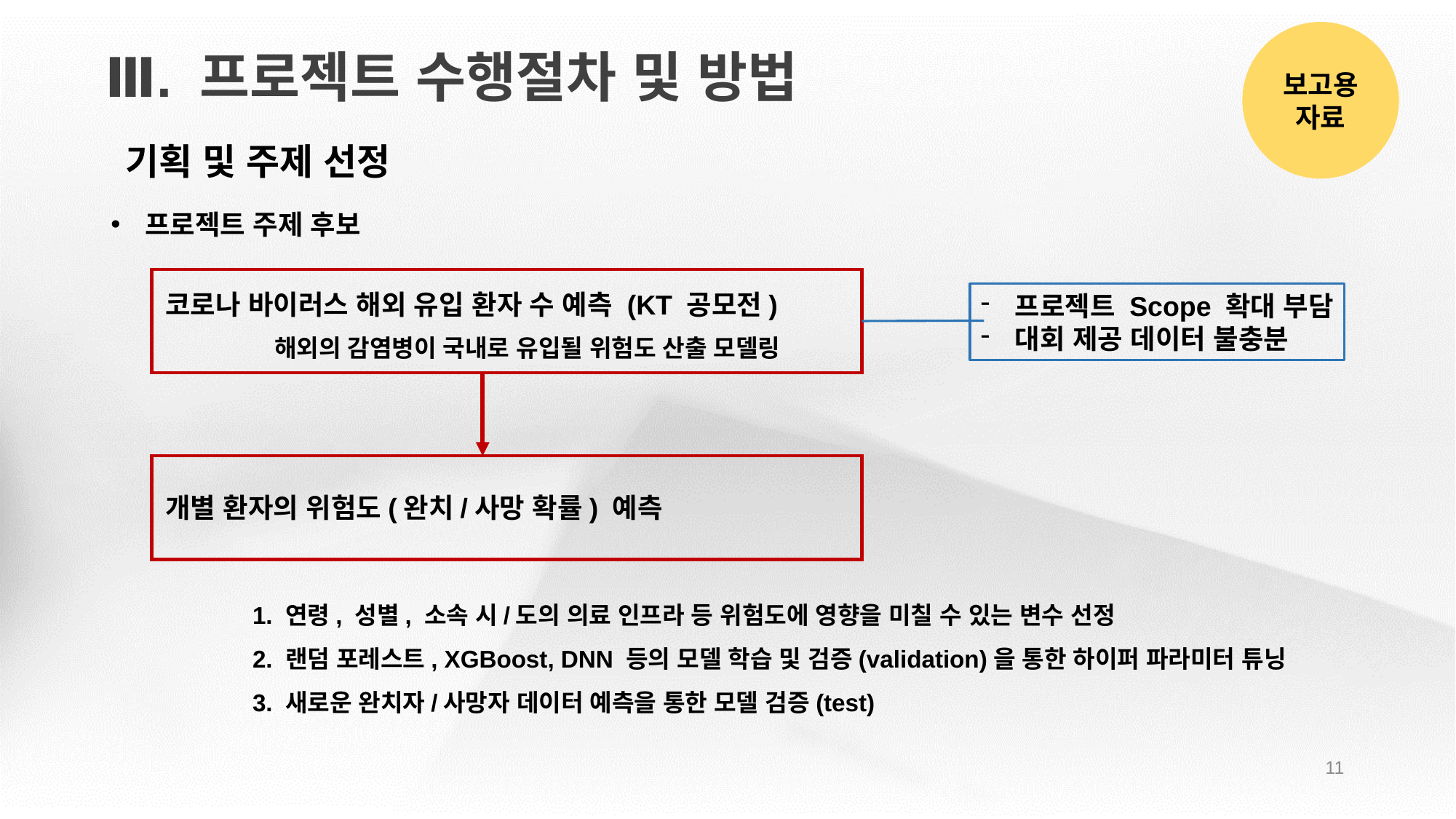

보고용
자료
Ⅲ. 프로젝트 수행절차 및 방법
기획 및 주제 선정
프로젝트 주제 후보

코로나 바이러스 해외 유입 환자 수 예측 (KT 공모전)
	해외의 감염병이 국내로 유입될 위험도 산출 모델링

개별 환자의 위험도(완치/사망 확률) 예측

프로젝트 Scope 확대 부담
대회 제공 데이터 불충분

	1. 연령, 성별, 소속 시/도의 의료 인프라 등 위험도에 영향을 미칠 수 있는 변수 선정
	2. 랜덤 포레스트, XGBoost, DNN 등의 모델 학습 및 검증(validation)을 통한 하이퍼 파라미터 튜닝
	3. 새로운 완치자/사망자 데이터 예측을 통한 모델 검증(test)
11